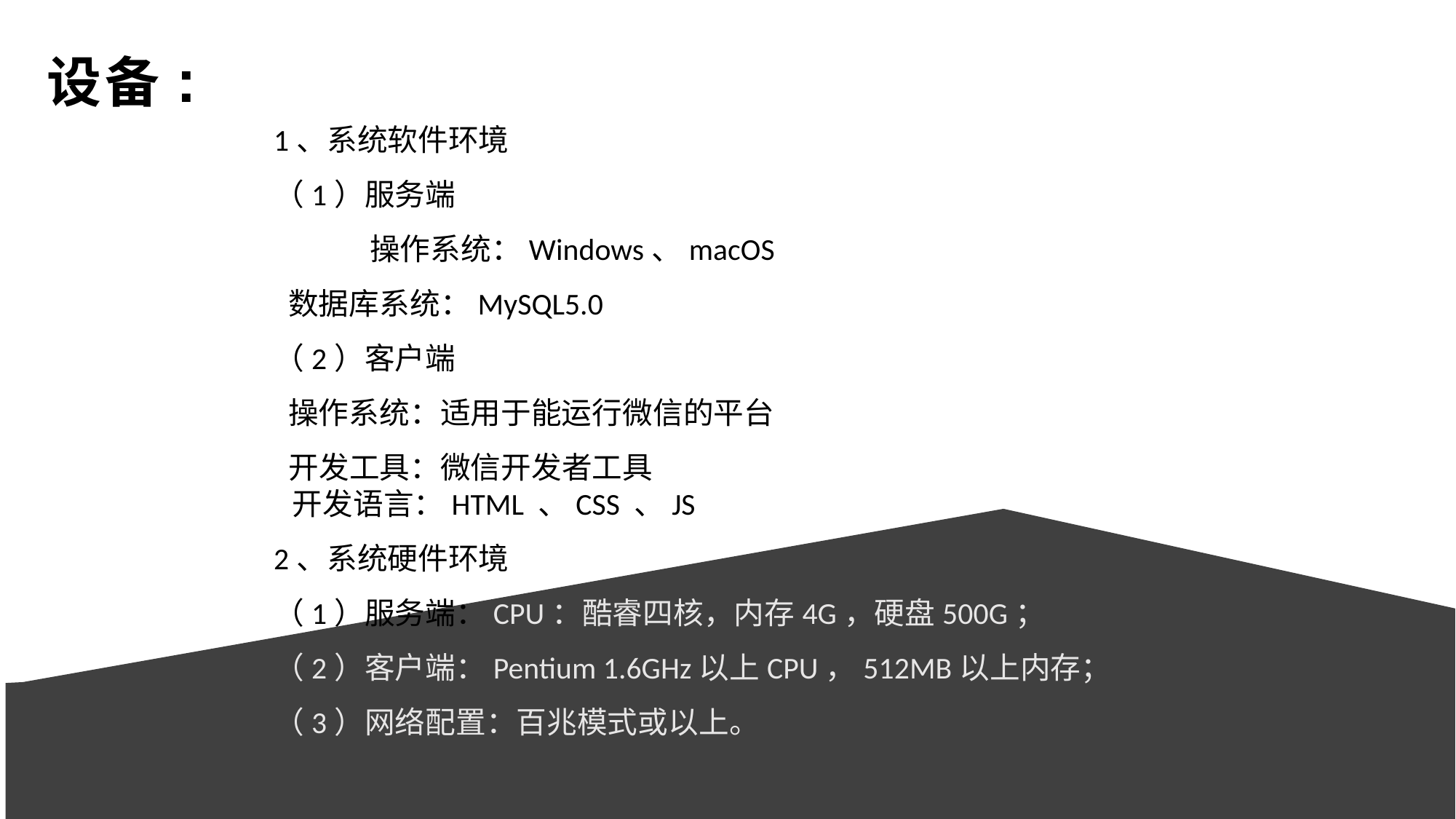

设备:
1、系统软件环境
（1）服务端
 	操作系统：Windows、macOS
数据库系统：MySQL5.0
（2）客户端
操作系统：适用于能运行微信的平台
开发工具：微信开发者工具
开发语言：HTML 、CSS 、JS
2、系统硬件环境
（1）服务端：CPU：酷睿四核，内存4G，硬盘500G；
（2）客户端：Pentium 1.6GHz以上CPU，512MB以上内存；
（3）网络配置：百兆模式或以上。